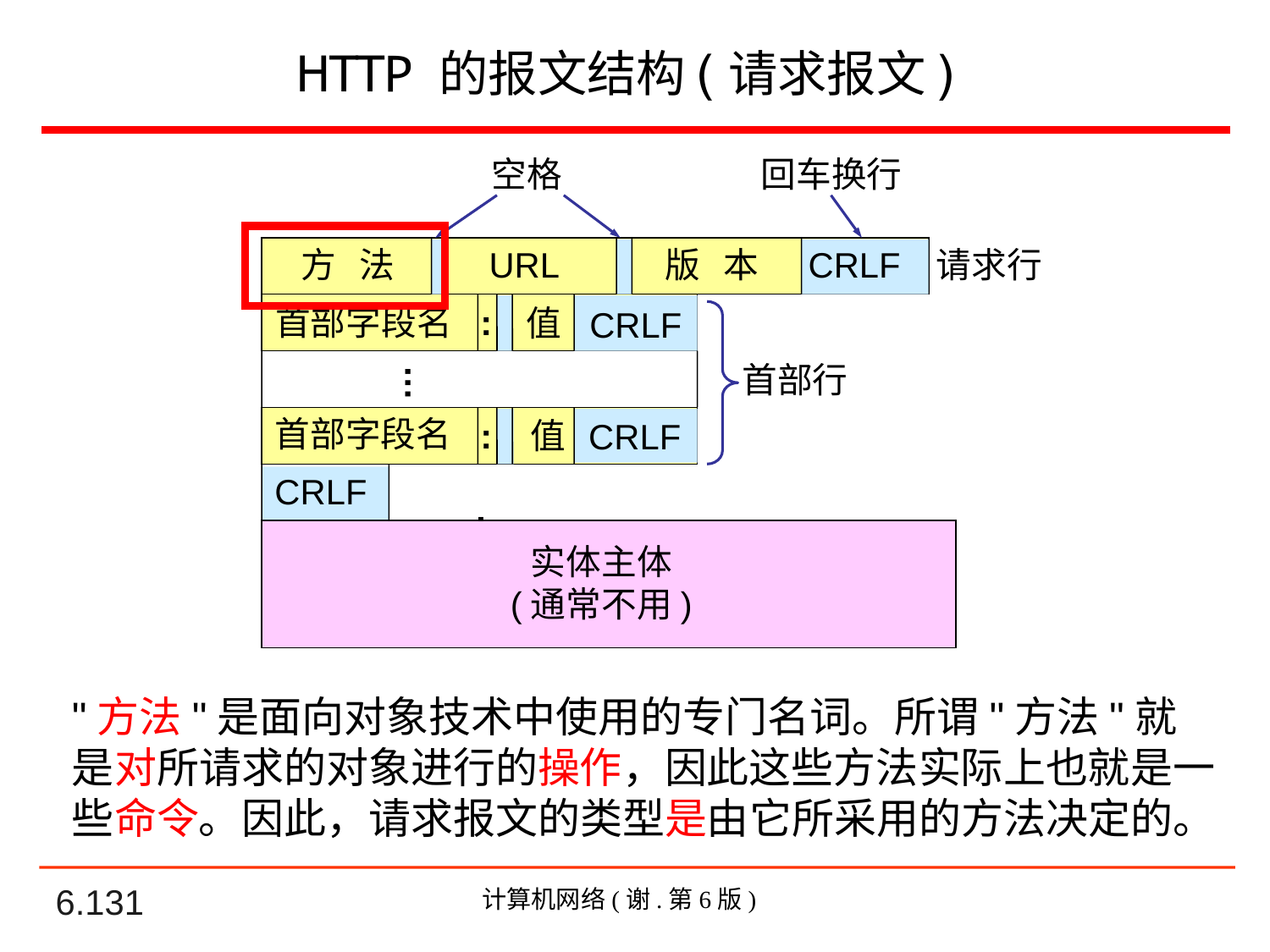

# HTTP 的报文结构(请求报文)
空格
回车换行

方   法
URL
版   本
CRLF
请求行

首部字段名
:

值

CRLF

首部行
…
首部字段名

值

:
CRLF

CRLF

:

实体主体
(通常不用)
"方法"是面向对象技术中使用的专门名词。所谓"方法"就是对所请求的对象进行的操作，因此这些方法实际上也就是一些命令。因此，请求报文的类型是由它所采用的方法决定的。